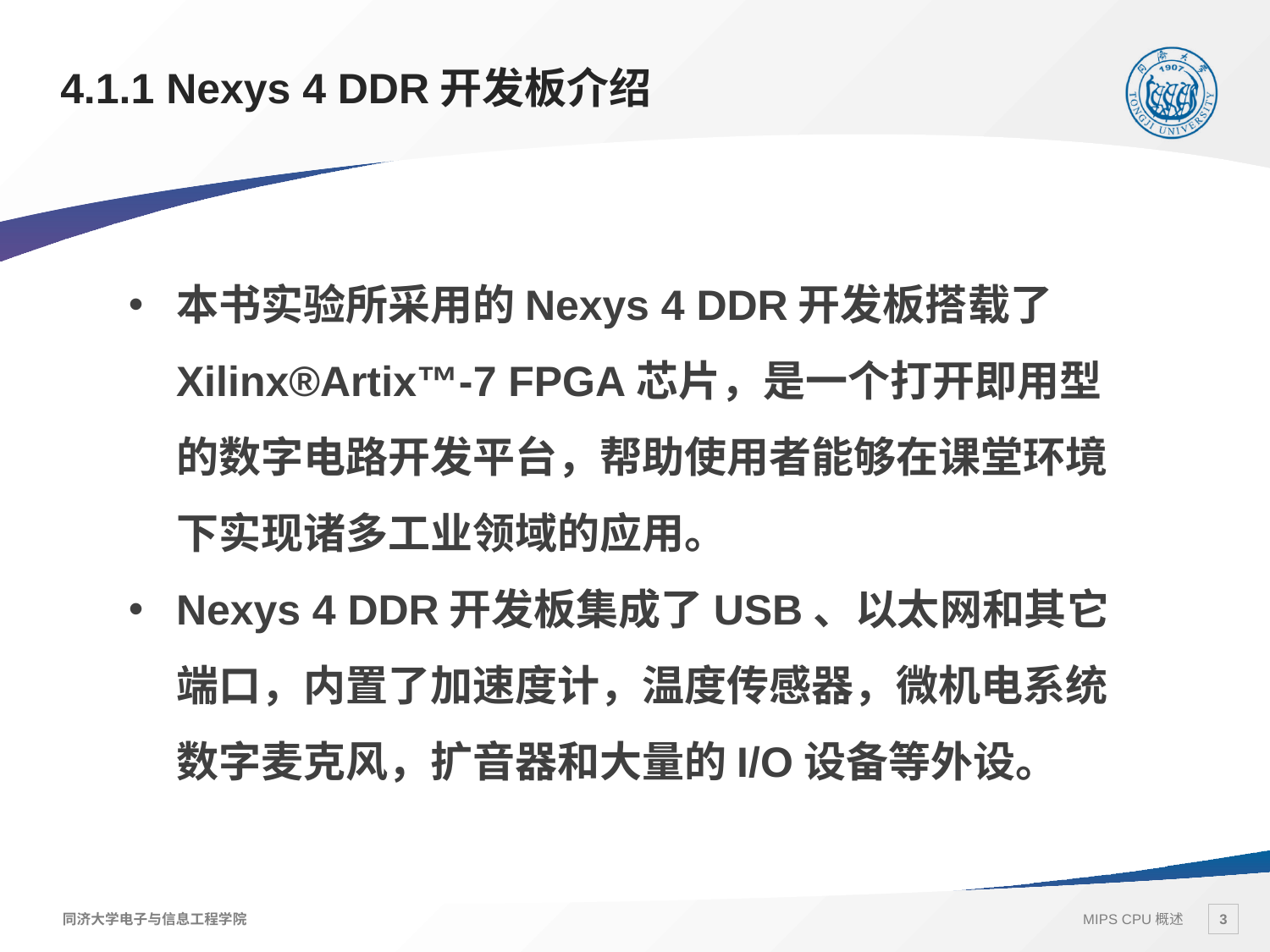

# 4.1.1 Nexys 4 DDR开发板介绍
本书实验所采用的Nexys 4 DDR开发板搭载了Xilinx®Artix™-7 FPGA芯片，是一个打开即用型的数字电路开发平台，帮助使用者能够在课堂环境下实现诸多工业领域的应用。
Nexys 4 DDR开发板集成了USB、以太网和其它端口，内置了加速度计，温度传感器，微机电系统数字麦克风，扩音器和大量的I/O设备等外设。